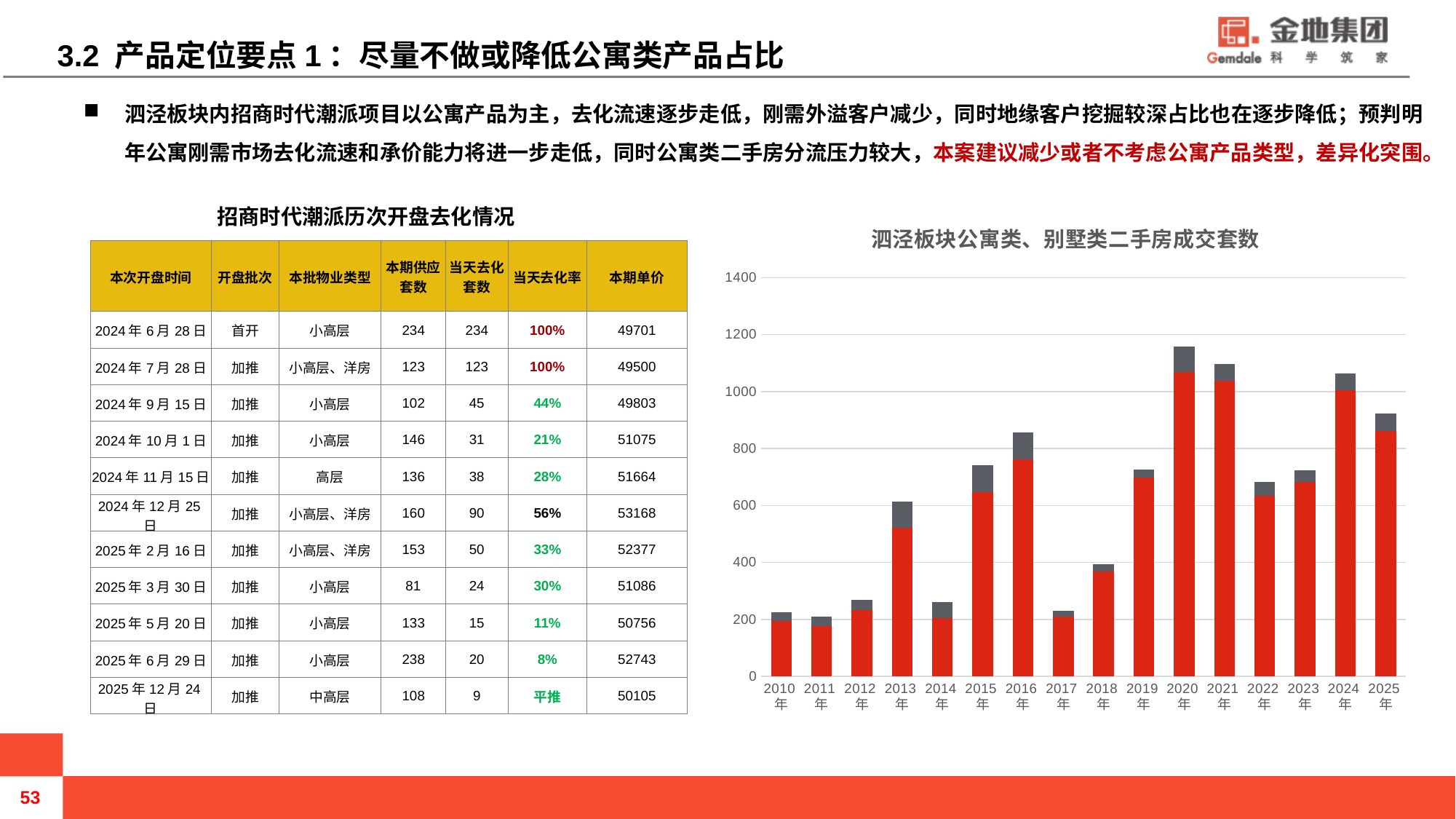

# 3.2 产品定位要点1：尽量不做或降低公寓类产品占比
泗泾板块内招商时代潮派项目以公寓产品为主，去化流速逐步走低，刚需外溢客户减少，同时地缘客户挖掘较深占比也在逐步降低；预判明年公寓刚需市场去化流速和承价能力将进一步走低，同时公寓类二手房分流压力较大，本案建议减少或者不考虑公寓产品类型，差异化突围。
招商时代潮派历次开盘去化情况

### Chart: 泗泾板块公寓类、别墅类二手房成交套数

| Category | 公寓类二手房成交套数 | 别墅类二手成交套数 |
|---|---|---|
| 2010年 | 194.0 | 32.0 |
| 2011年 | 177.0 | 33.0 |
| 2012年 | 233.0 | 37.0 |
| 2013年 | 522.0 | 93.0 |
| 2014年 | 206.0 | 54.0 |
| 2015年 | 648.0 | 93.0 |
| 2016年 | 761.0 | 96.0 |
| 2017年 | 209.0 | 21.0 |
| 2018年 | 368.0 | 25.0 |
| 2019年 | 699.0 | 27.0 |
| 2020年 | 1069.0 | 90.0 |
| 2021年 | 1039.0 | 59.0 |
| 2022年 | 633.0 | 51.0 |
| 2023年 | 683.0 | 40.0 |
| 2024年 | 1005.0 | 58.0 |
| 2025年 | 861.0 | 62.0 |
| 本次开盘时间 | 开盘批次 | 本批物业类型 | 本期供应套数 | 当天去化套数 | 当天去化率 | 本期单价 |
| --- | --- | --- | --- | --- | --- | --- |
| 2024年6月28日 | 首开 | 小高层 | 234 | 234 | 100% | 49701 |
| 2024年7月28日 | 加推 | 小高层、洋房 | 123 | 123 | 100% | 49500 |
| 2024年9月15日 | 加推 | 小高层 | 102 | 45 | 44% | 49803 |
| 2024年10月1日 | 加推 | 小高层 | 146 | 31 | 21% | 51075 |
| 2024年11月15日 | 加推 | 高层 | 136 | 38 | 28% | 51664 |
| 2024年12月25日 | 加推 | 小高层、洋房 | 160 | 90 | 56% | 53168 |
| 2025年2月16日 | 加推 | 小高层、洋房 | 153 | 50 | 33% | 52377 |
| 2025年3月30日 | 加推 | 小高层 | 81 | 24 | 30% | 51086 |
| 2025年5月20日 | 加推 | 小高层 | 133 | 15 | 11% | 50756 |
| 2025年6月29日 | 加推 | 小高层 | 238 | 20 | 8% | 52743 |
| 2025年12月24日 | 加推 | 中高层 | 108 | 9 | 平推 | 50105 |